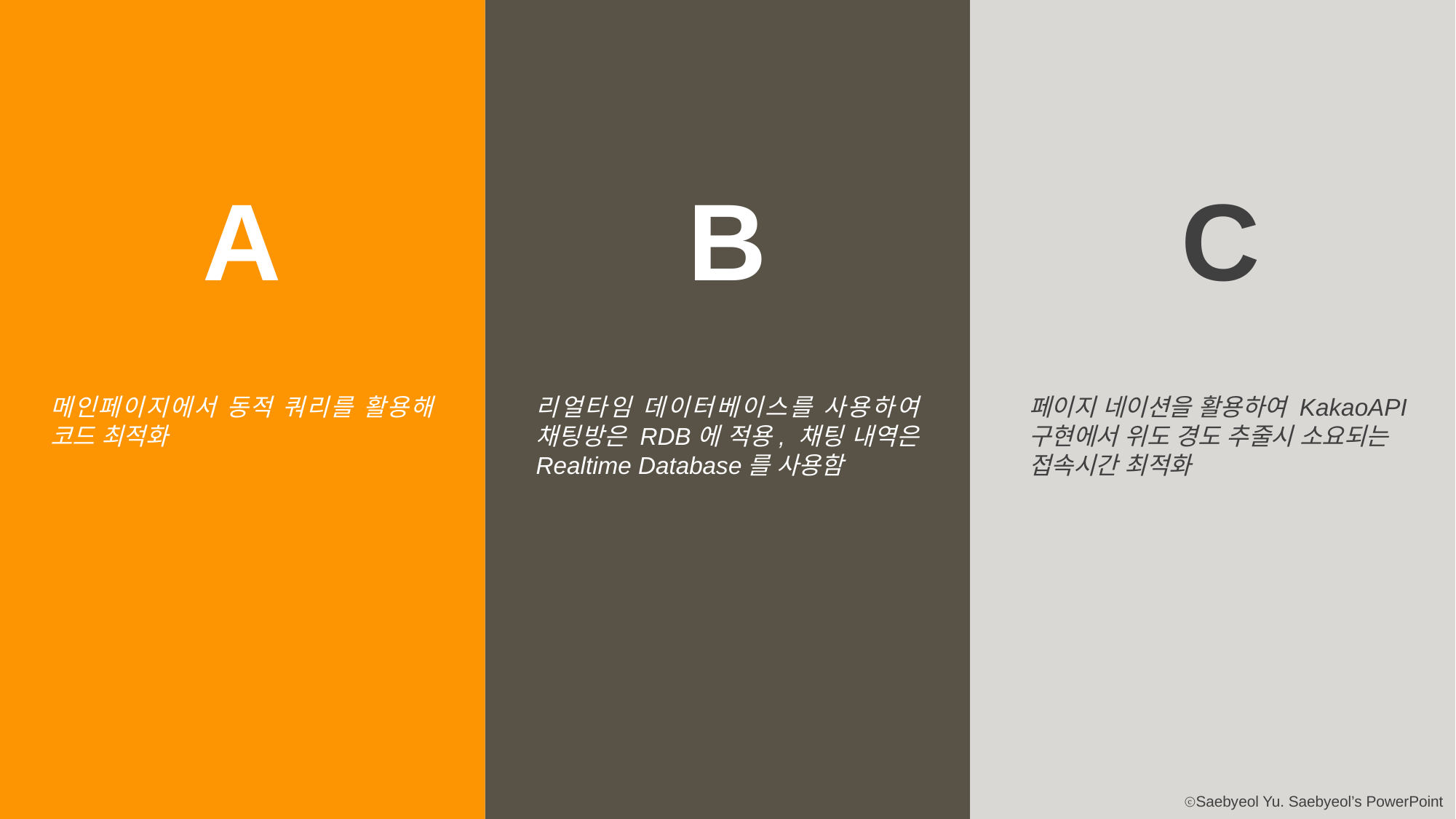

A
B
C
페이지 네이션을 활용하여 KakaoAPI 구현에서 위도 경도 추줄시 소요되는 접속시간 최적화
리얼타임 데이터베이스를 사용하여 채팅방은 RDB에 적용, 채팅 내역은 Realtime Database를 사용함
메인페이지에서 동적 쿼리를 활용해 코드 최적화
ⓒSaebyeol Yu. Saebyeol’s PowerPoint